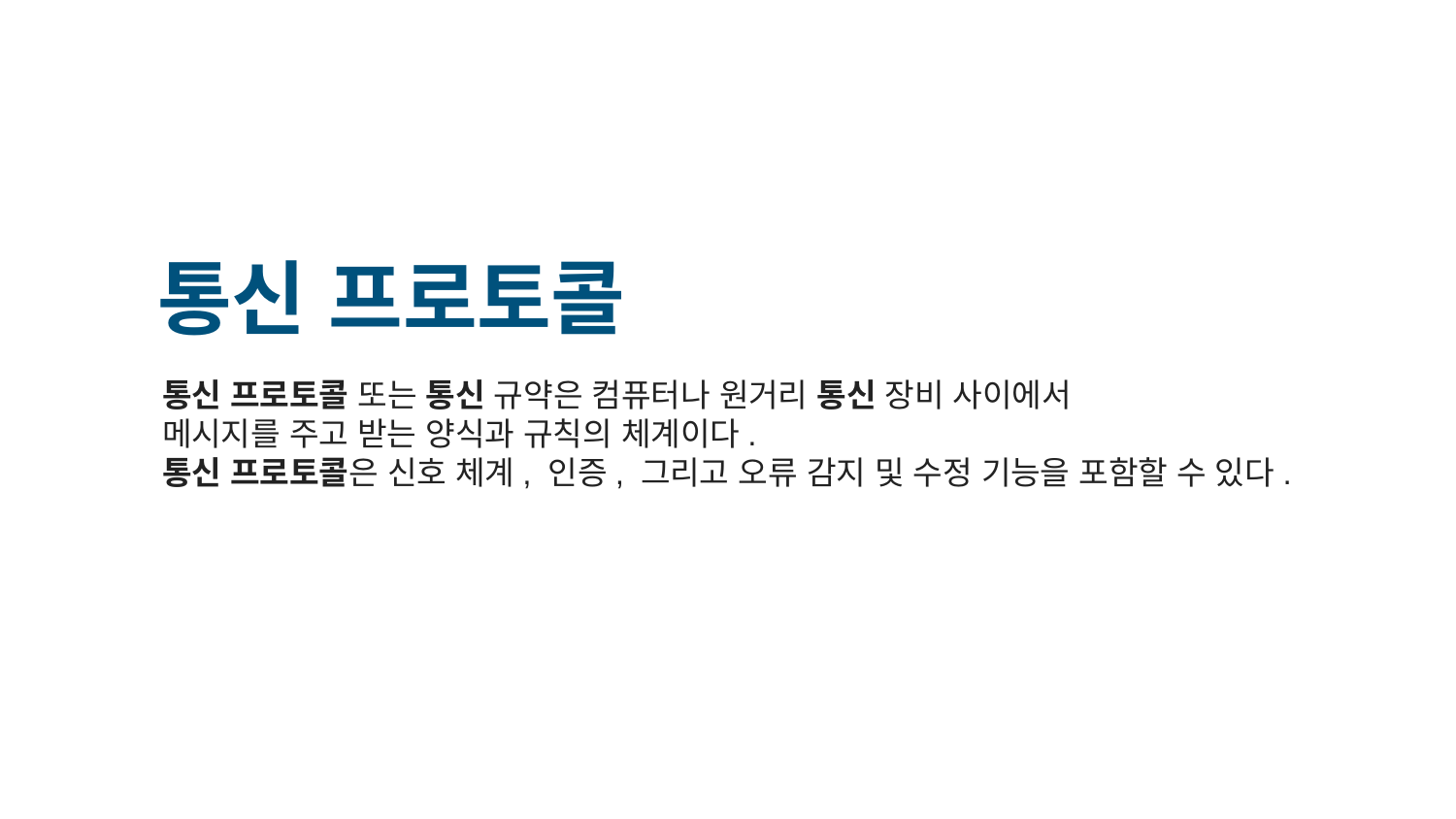

통신 프로토콜
통신 프로토콜 또는 통신 규약은 컴퓨터나 원거리 통신 장비 사이에서
메시지를 주고 받는 양식과 규칙의 체계이다.
통신 프로토콜은 신호 체계, 인증, 그리고 오류 감지 및 수정 기능을 포함할 수 있다.